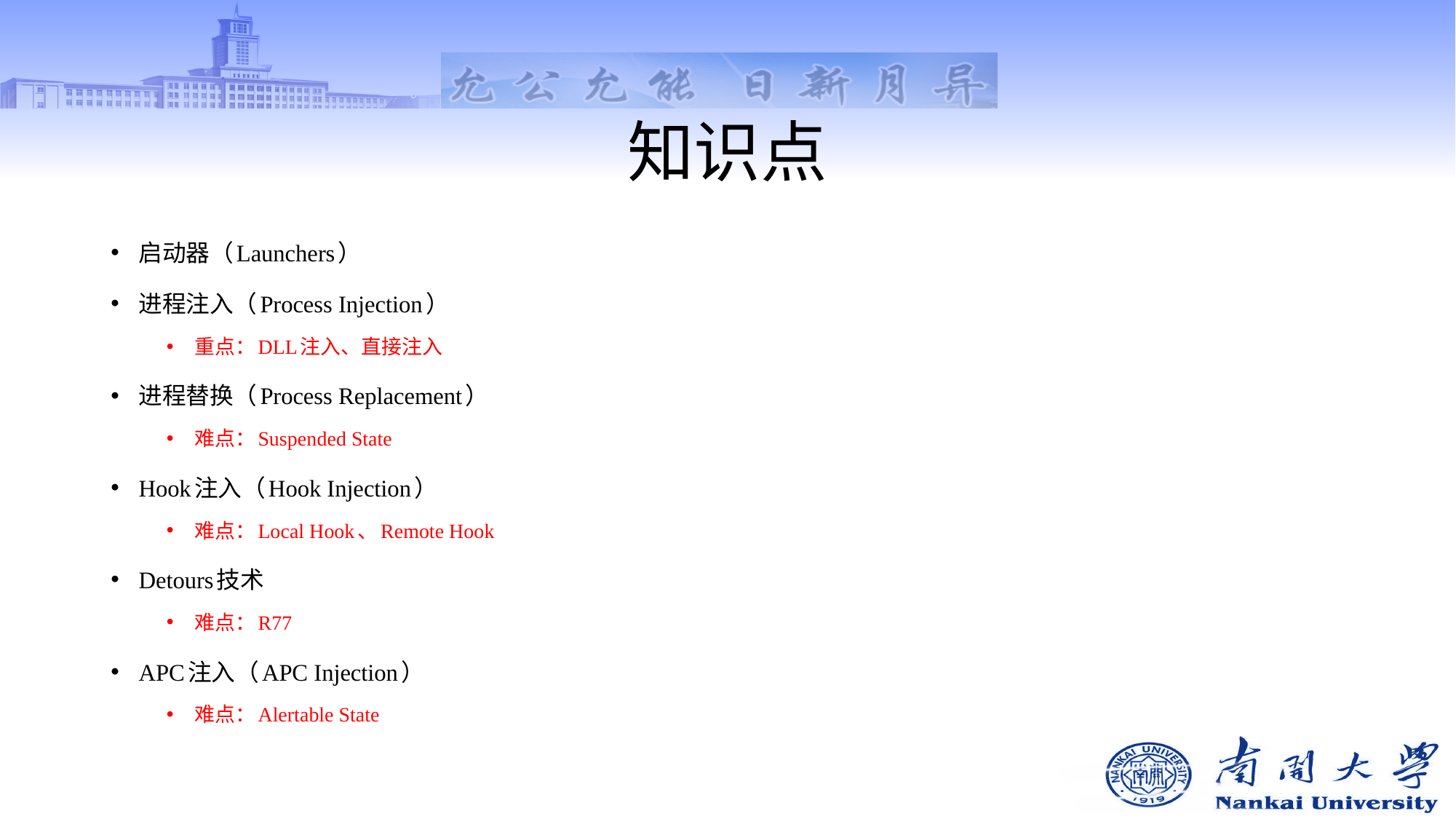

# 知识点
启动器（Launchers）
进程注入（Process Injection）
重点：DLL注入、直接注入
进程替换（Process Replacement）
难点：Suspended State
Hook注入（Hook Injection）
难点：Local Hook、Remote Hook
Detours技术
难点：R77
APC注入（APC Injection）
难点：Alertable State